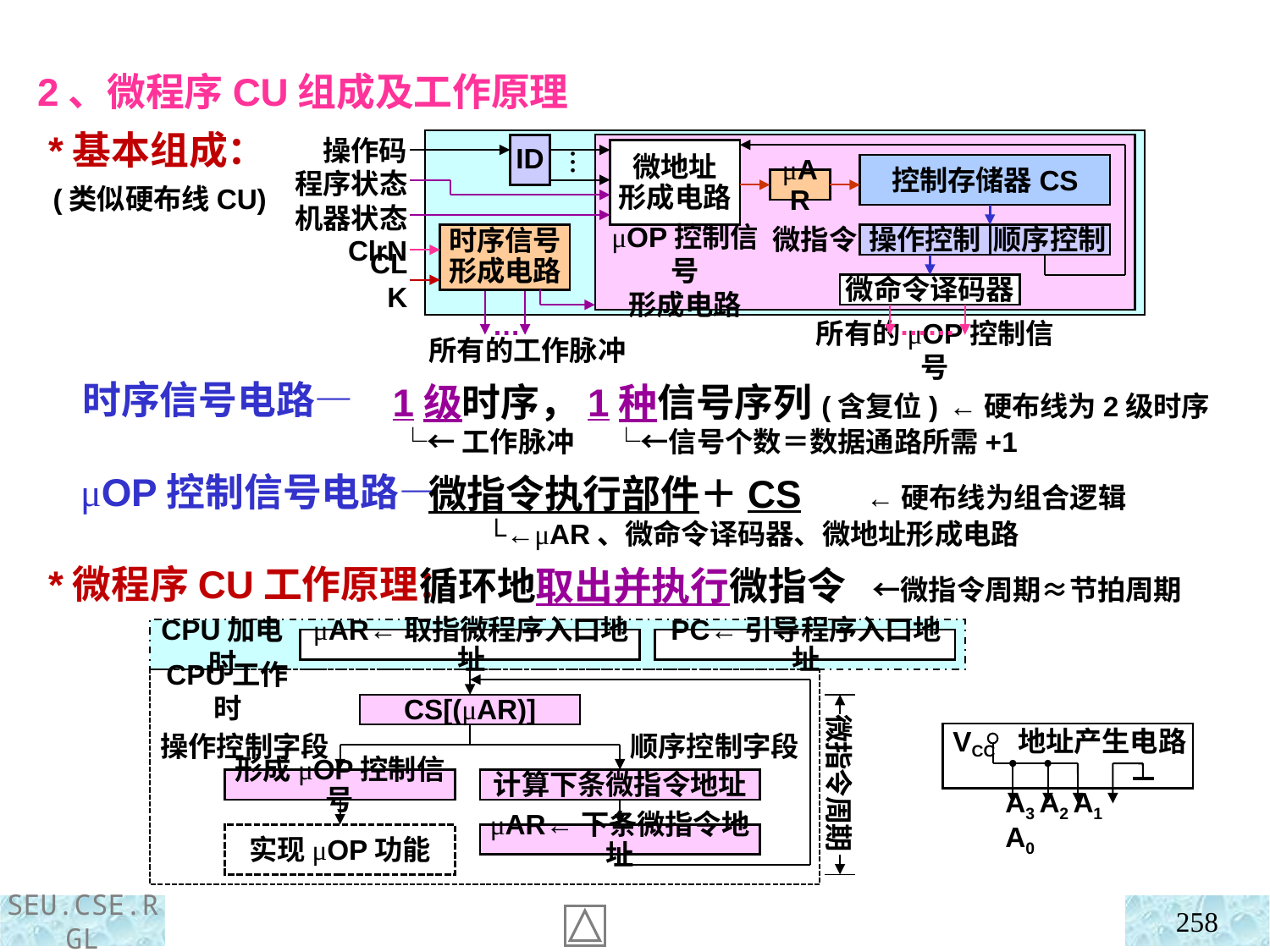

2、微程序CU组成及工作原理
 *基本组成：
  (类似硬布线CU)

    时序信号电路—

    μOP控制信号电路—

 *微程序CU工作原理：

操作码
ID

微地址
形成电路
…
控制存储器CS
程序状态
μAR
机器状态
时序信号形成电路
微指令
操作控制
顺序控制
ClrN
μOP控制信号
形成电路
CLK
微命令译码器
…
……
所有的工作脉冲
所有的μOP控制信号
1级时序，1种信号序列(含复位) ←硬布线为2级时序
 └←工作脉冲      └←信号个数＝数据通路所需+1
   微指令执行部件＋CS      ←硬布线为组合逻辑
            └←μAR、微命令译码器、微地址形成电路
  循环地取出并执行微指令   ←微指令周期≈节拍周期

CPU加电时
μAR←取指微程序入口地址
PC←引导程序入口地址

CPU工作时
CS[(μAR)]
微指令周期
操作控制字段
顺序控制字段
形成μOP控制信号
计算下条微指令地址
实现μOP功能
μAR←下条微指令地址
VCC  地址产生电路

A3 A2 A1 A0
258